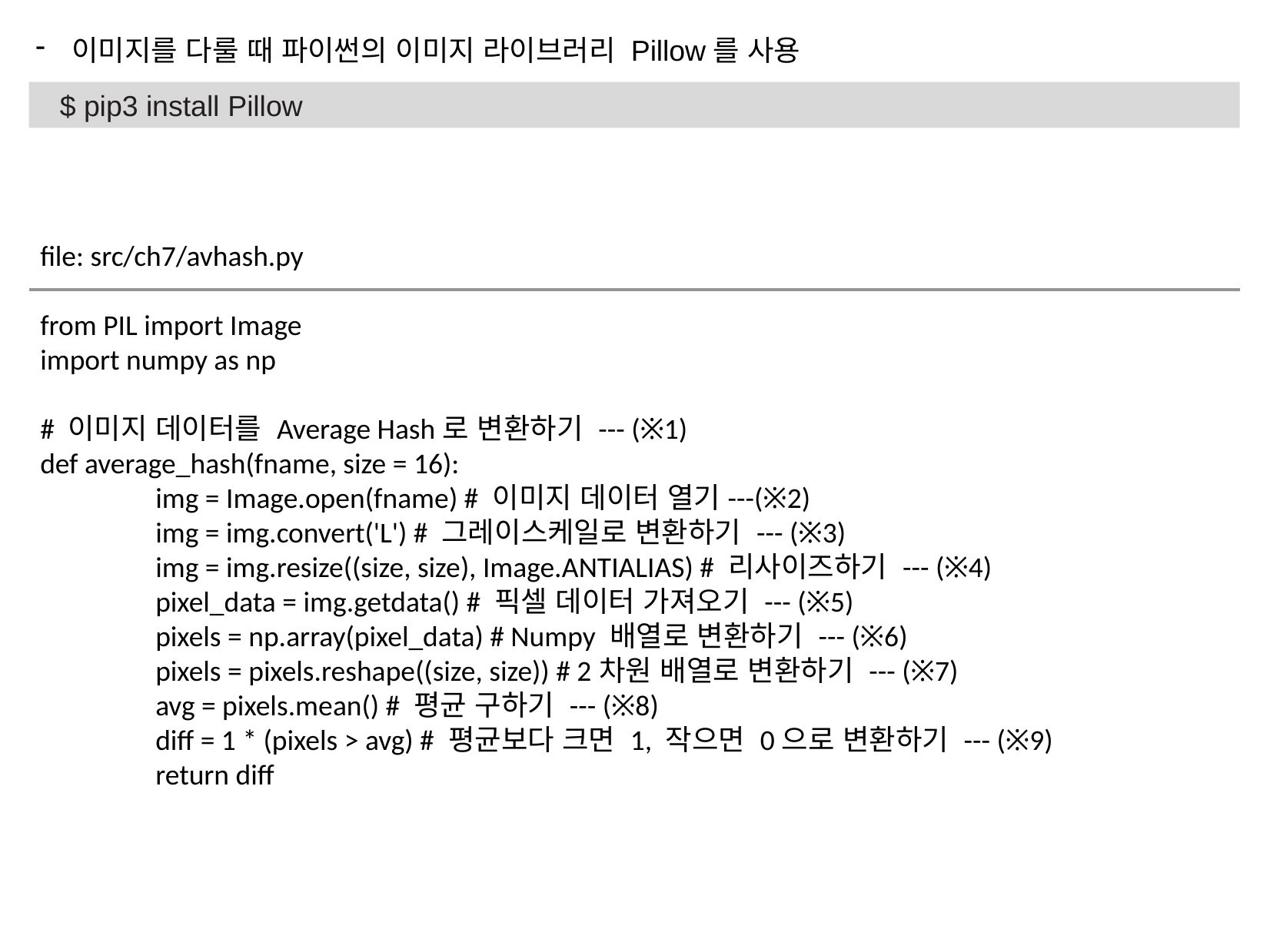

이미지를 다룰 때 파이썬의 이미지 라이브러리 Pillow를 사용
$ pip3 install Pillow
file: src/ch7/avhash.py

from PIL import Image
import numpy as np

# 이미지 데이터를 Average Hash로 변환하기 --- (※1)
def average_hash(fname, size = 16):
	img = Image.open(fname) # 이미지 데이터 열기---(※2)
	img = img.convert('L') # 그레이스케일로 변환하기 --- (※3)
	img = img.resize((size, size), Image.ANTIALIAS) # 리사이즈하기 --- (※4)
	pixel_data = img.getdata() # 픽셀 데이터 가져오기 --- (※5)
	pixels = np.array(pixel_data) # Numpy 배열로 변환하기 --- (※6)
	pixels = pixels.reshape((size, size)) # 2차원 배열로 변환하기 --- (※7)
	avg = pixels.mean() # 평균 구하기 --- (※8)
	diff = 1 * (pixels > avg) # 평균보다 크면 1, 작으면 0으로 변환하기 --- (※9)
	return diff